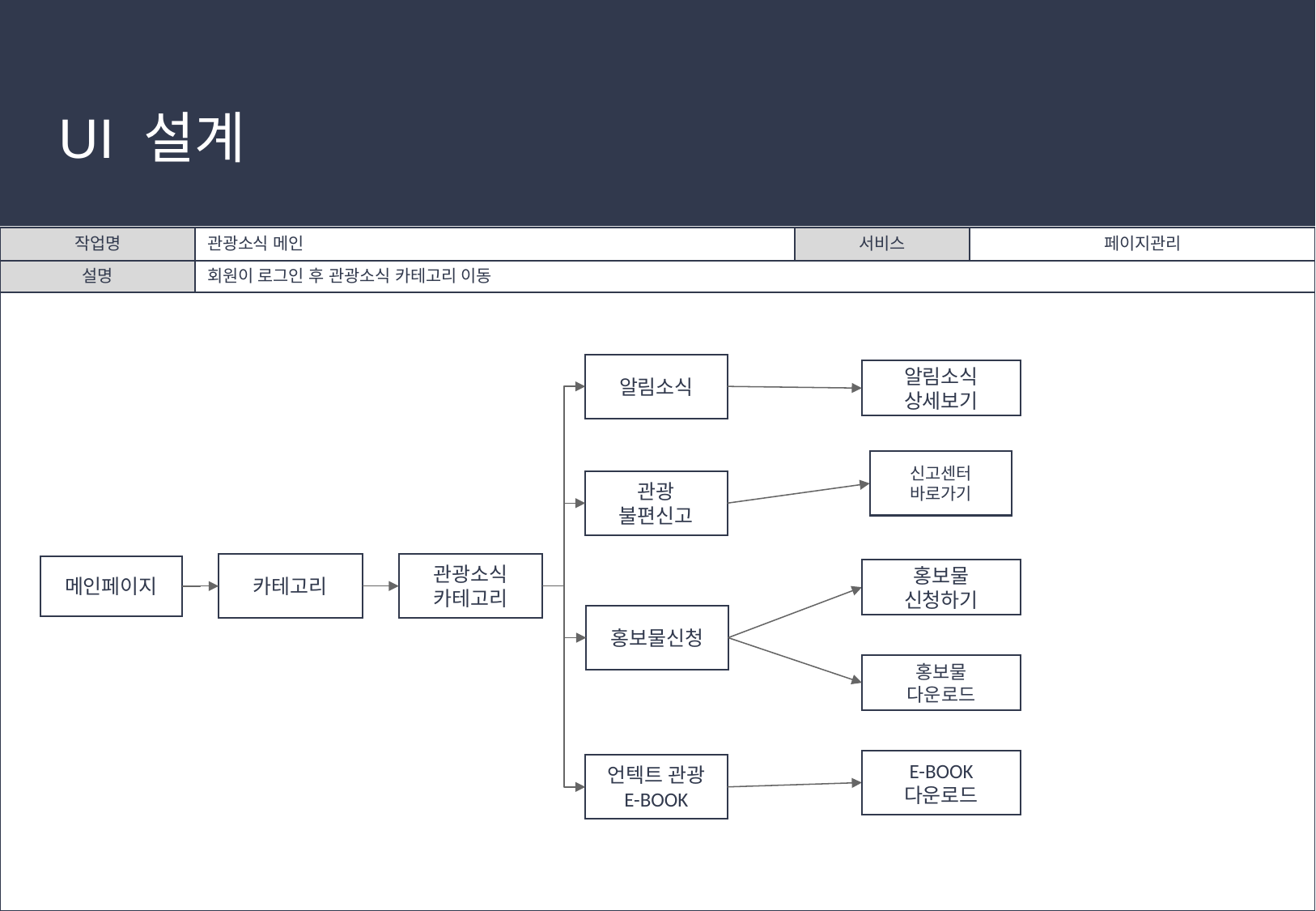

# UI 설계
| 작업명 | 관광소식 메인 | 서비스 | 페이지관리 |
| --- | --- | --- | --- |
| 설명 | 회원이 로그인 후 관광소식 카테고리 이동 |  |  |
|  |  |  |  |
알림소식
알림소식
상세보기
신고센터
바로가기
관광
불편신고
카테고리
관광소식
카테고리
메인페이지
홍보물
신청하기
홍보물신청
홍보물
다운로드
E-BOOK
다운로드
언텍트 관광
E-BOOK